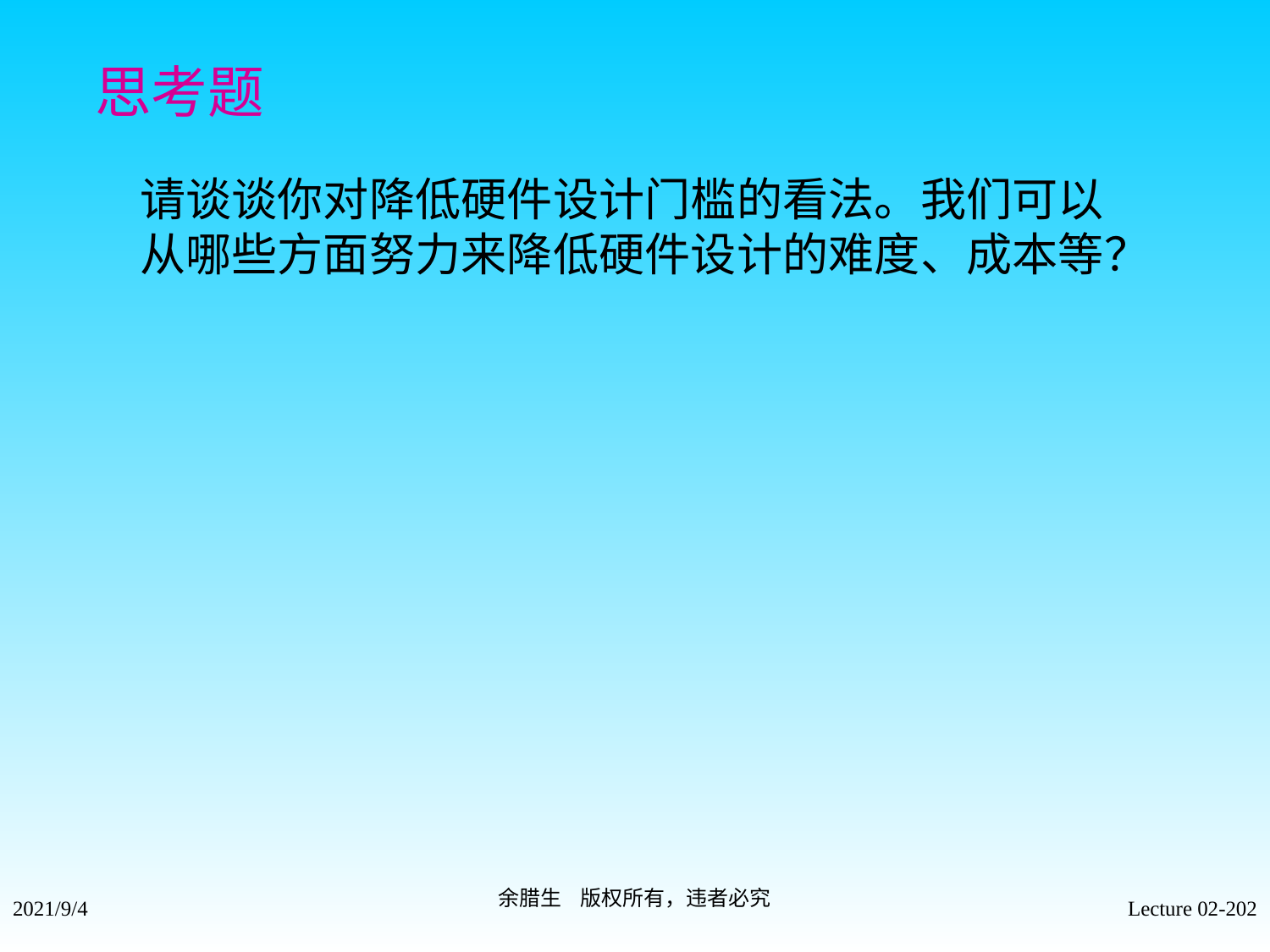

思考题
请谈谈你对降低硬件设计门槛的看法。我们可以
从哪些方面努力来降低硬件设计的难度、成本等？
余腊生    版权所有，违者必究
2021/9/4
Lecture 02-202